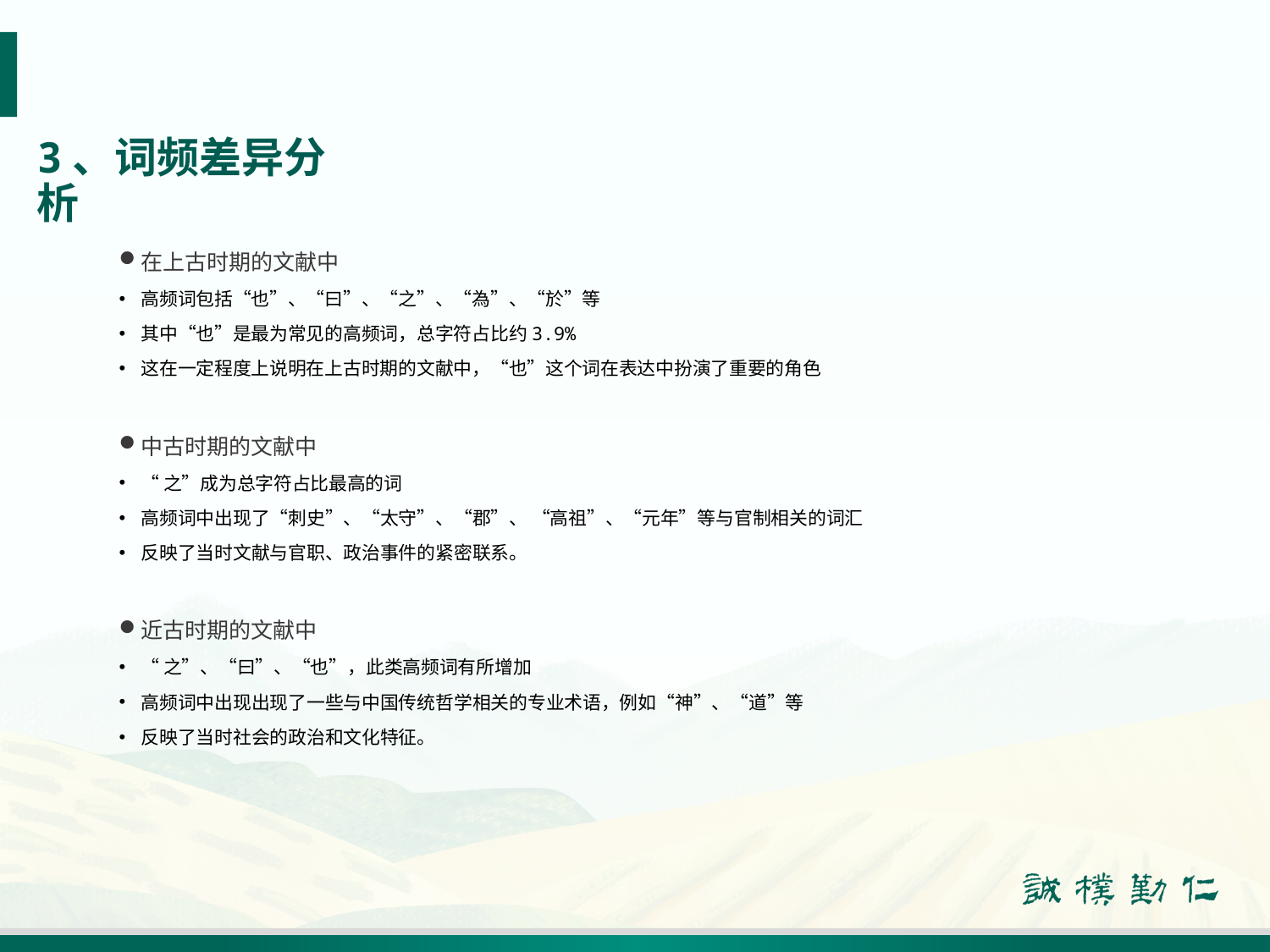

# 3、词频差异分析
在上古时期的文献中
高频词包括“也”、“曰”、“之”、“為”、“於”等
其中“也”是最为常见的高频词，总字符占比约3.9%
这在一定程度上说明在上古时期的文献中，“也”这个词在表达中扮演了重要的角色

中古时期的文献中
“之”成为总字符占比最高的词
高频词中出现了“刺史”、“太守”、“郡”、 “高祖”、“元年”等与官制相关的词汇
反映了当时文献与官职、政治事件的紧密联系。

近古时期的文献中
“之”、“曰”、“也”，此类高频词有所增加
高频词中出现出现了一些与中国传统哲学相关的专业术语，例如“神”、“道”等
反映了当时社会的政治和文化特征。